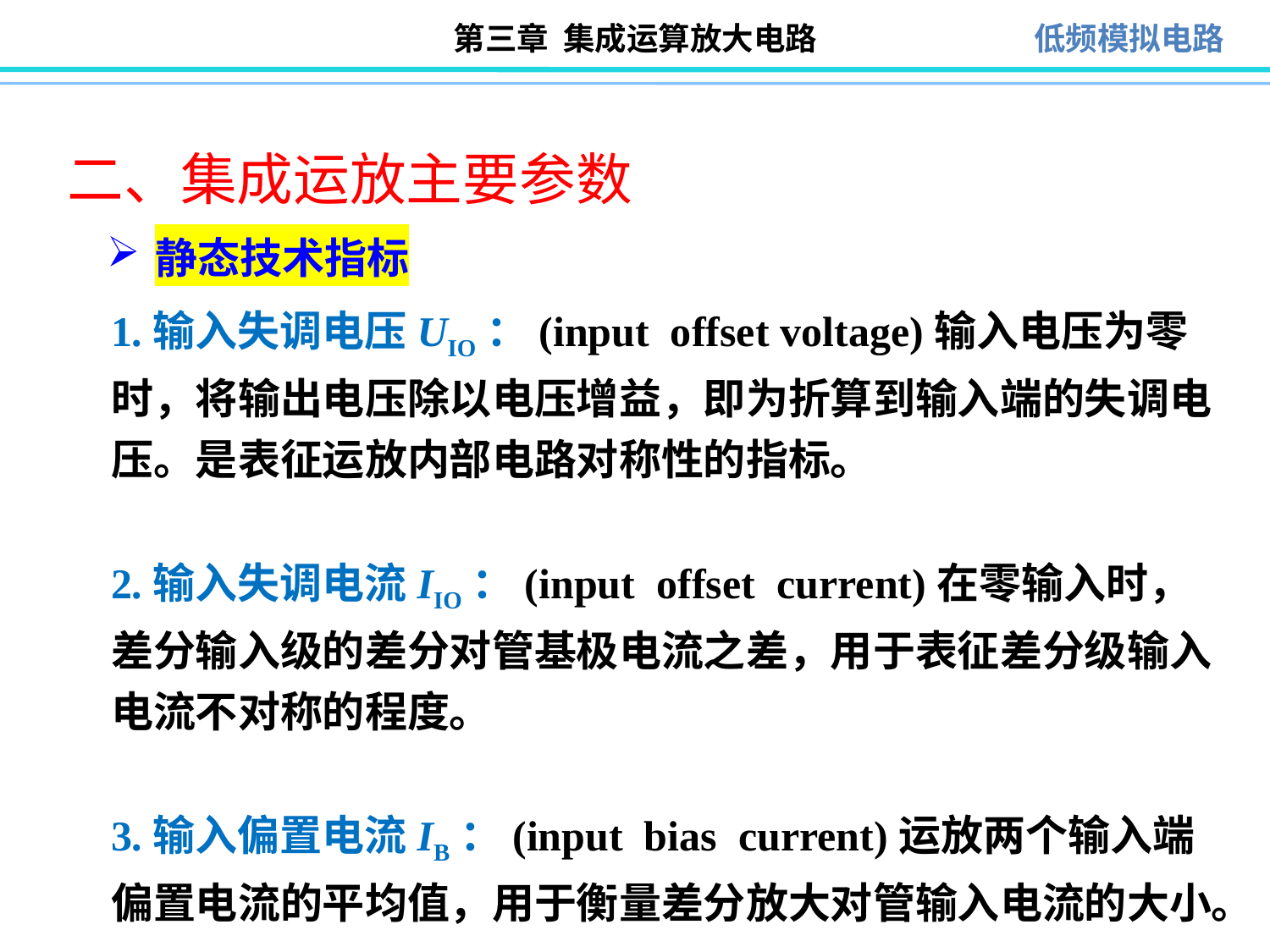

# 二、集成运放主要参数
静态技术指标
1.输入失调电压UIO：(input  offset voltage)输入电压为零时，将输出电压除以电压增益，即为折算到输入端的失调电压。是表征运放内部电路对称性的指标。

2.输入失调电流IIO：(input  offset  current)在零输入时，差分输入级的差分对管基极电流之差，用于表征差分级输入电流不对称的程度。

3.输入偏置电流IB：(input  bias  current)运放两个输入端偏置电流的平均值，用于衡量差分放大对管输入电流的大小。